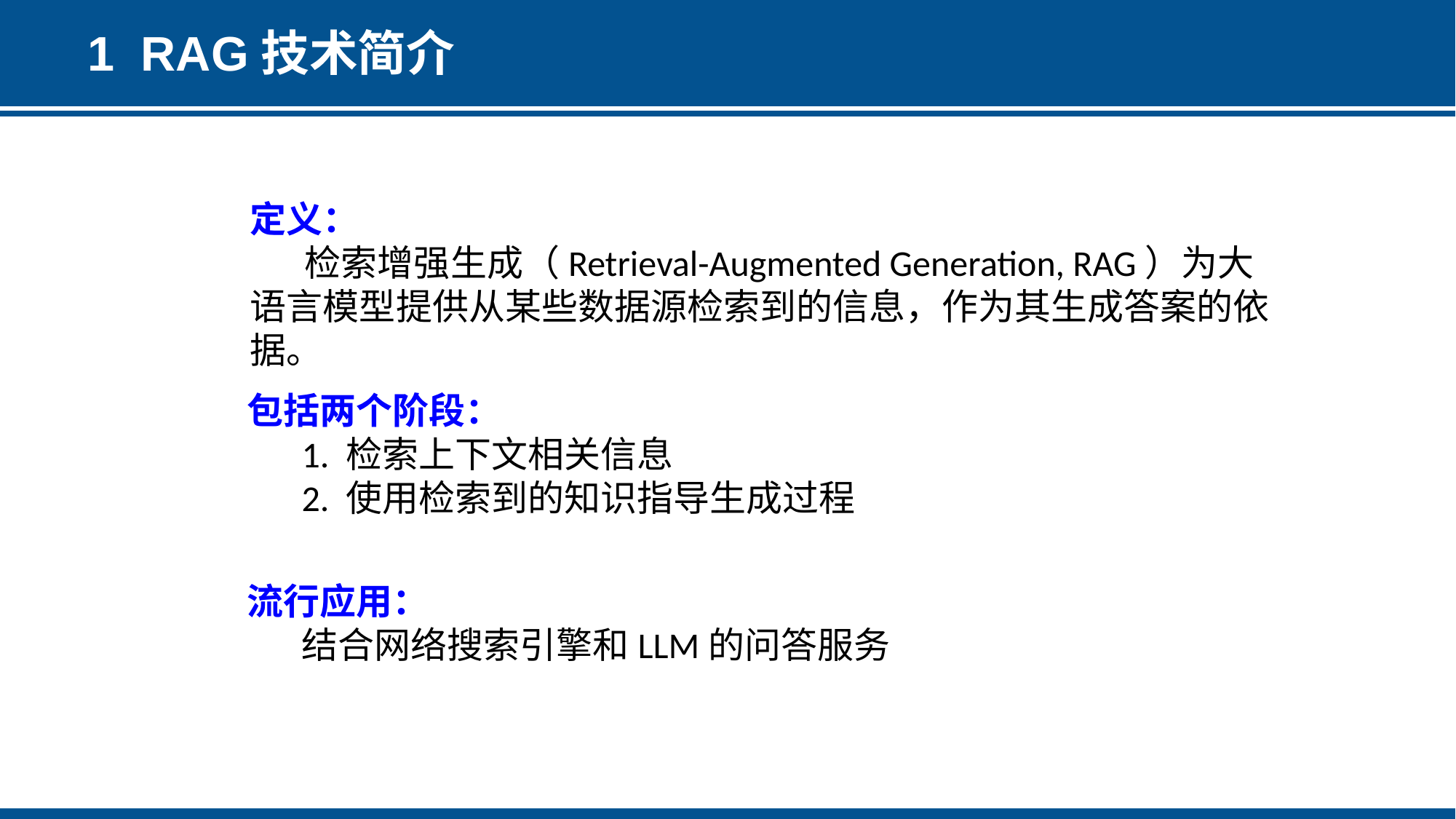

# 1  RAG技术简介

定义：
检索增强生成（Retrieval-Augmented Generation, RAG）为大语言模型提供从某些数据源检索到的信息，作为其生成答案的依据。
包括两个阶段：
1. 检索上下文相关信息
2. 使用检索到的知识指导生成过程
流行应用：
结合网络搜索引擎和LLM的问答服务